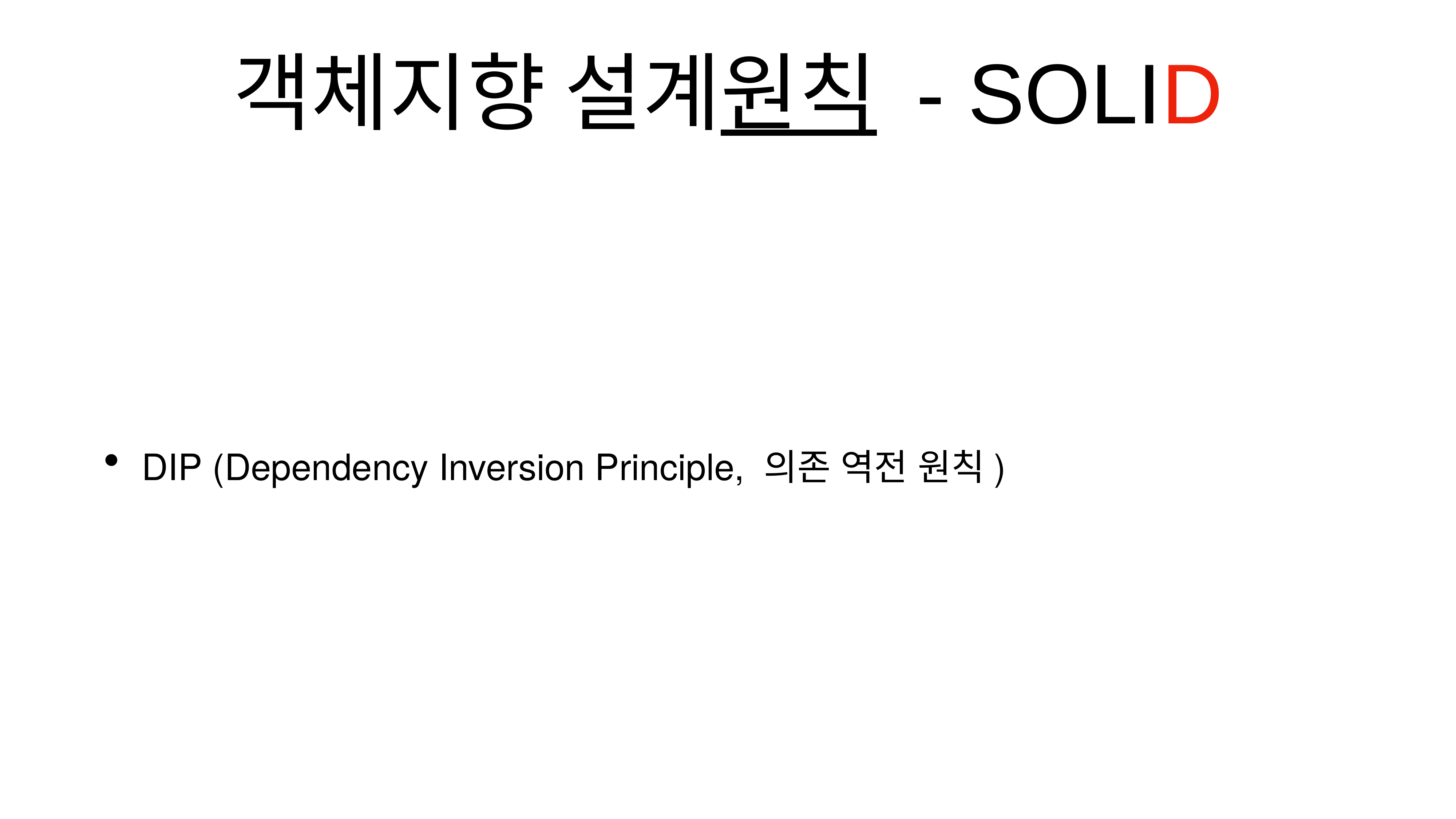

# 객체지향 설계원칙 - SOLID
DIP (Dependency Inversion Principle, 의존 역전 원칙)